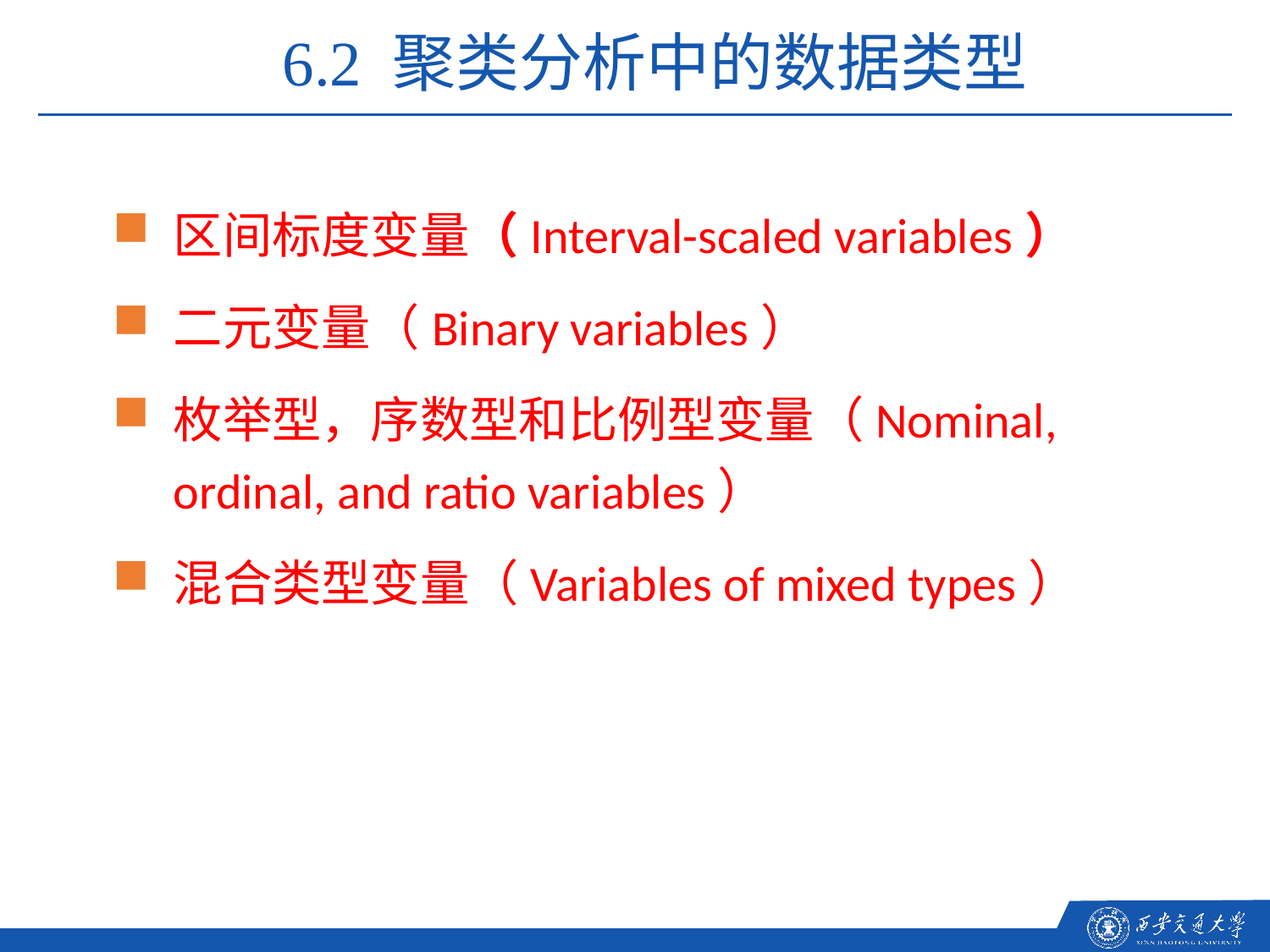

6.2 聚类分析中的数据类型
区间标度变量（Interval-scaled variables）
二元变量（Binary variables）
枚举型，序数型和比例型变量（Nominal, ordinal, and ratio variables）
混合类型变量（Variables of mixed types）